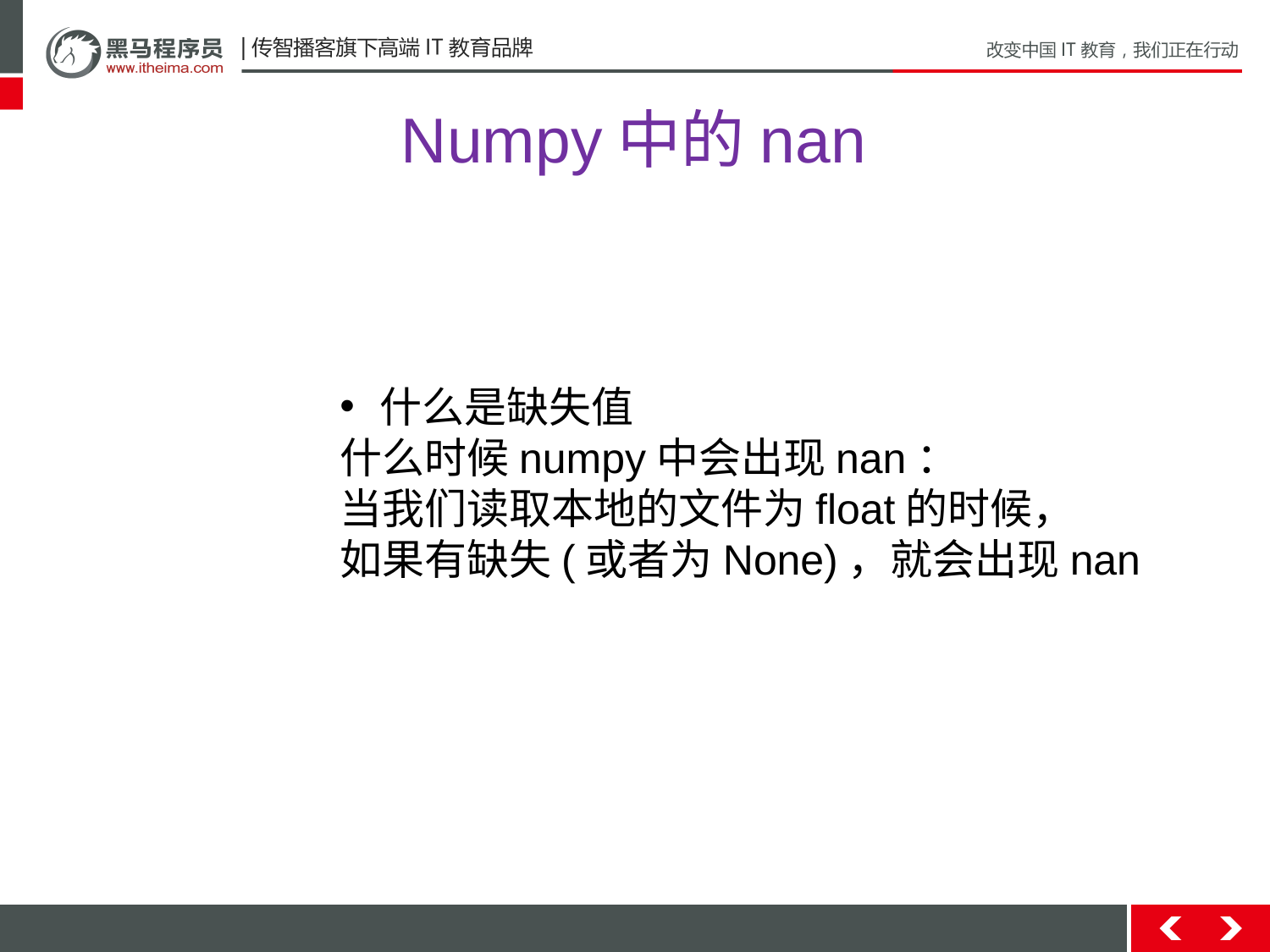

# Numpy中的nan
什么是缺失值
什么时候numpy中会出现nan：
当我们读取本地的文件为float的时候，
如果有缺失(或者为None)，就会出现nan